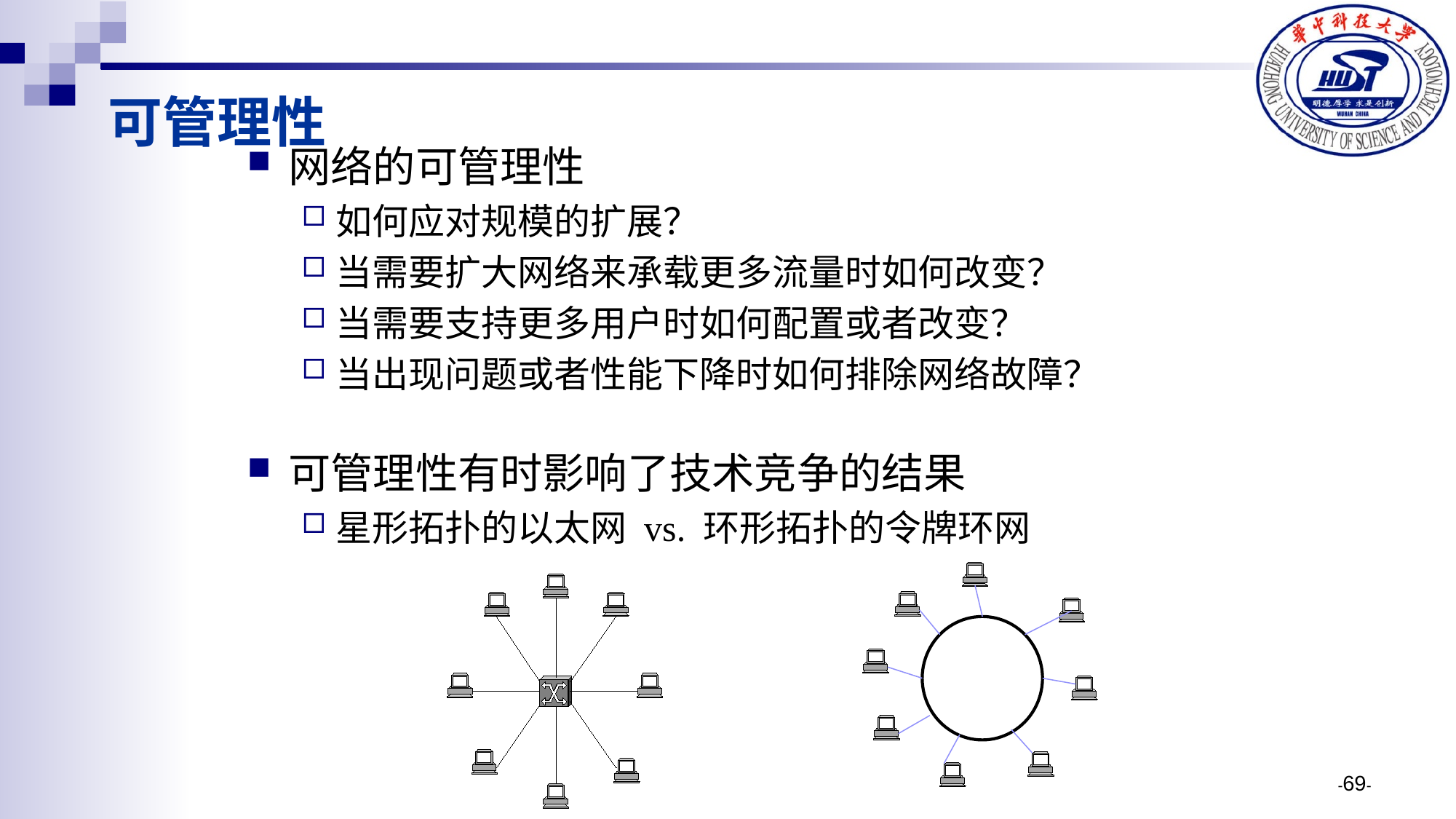

# 可管理性
网络的可管理性
如何应对规模的扩展？
当需要扩大网络来承载更多流量时如何改变？
当需要支持更多用户时如何配置或者改变？
当出现问题或者性能下降时如何排除网络故障？

可管理性有时影响了技术竞争的结果
星形拓扑的以太网 vs. 环形拓扑的令牌环网

-69-